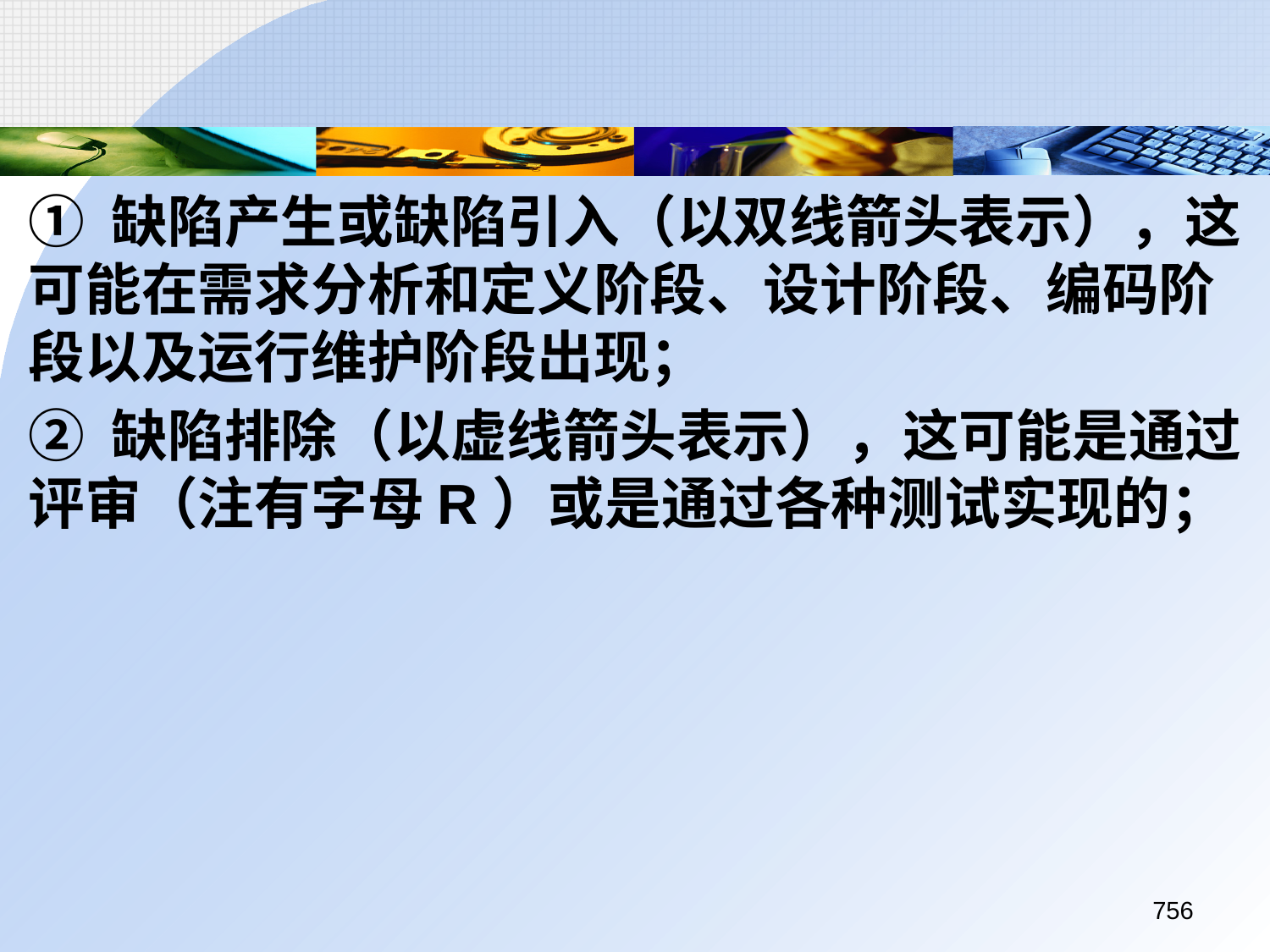

① 缺陷产生或缺陷引入（以双线箭头表示），这可能在需求分析和定义阶段、设计阶段、编码阶段以及运行维护阶段出现；
	② 缺陷排除（以虚线箭头表示），这可能是通过评审（注有字母R）或是通过各种测试实现的；
756